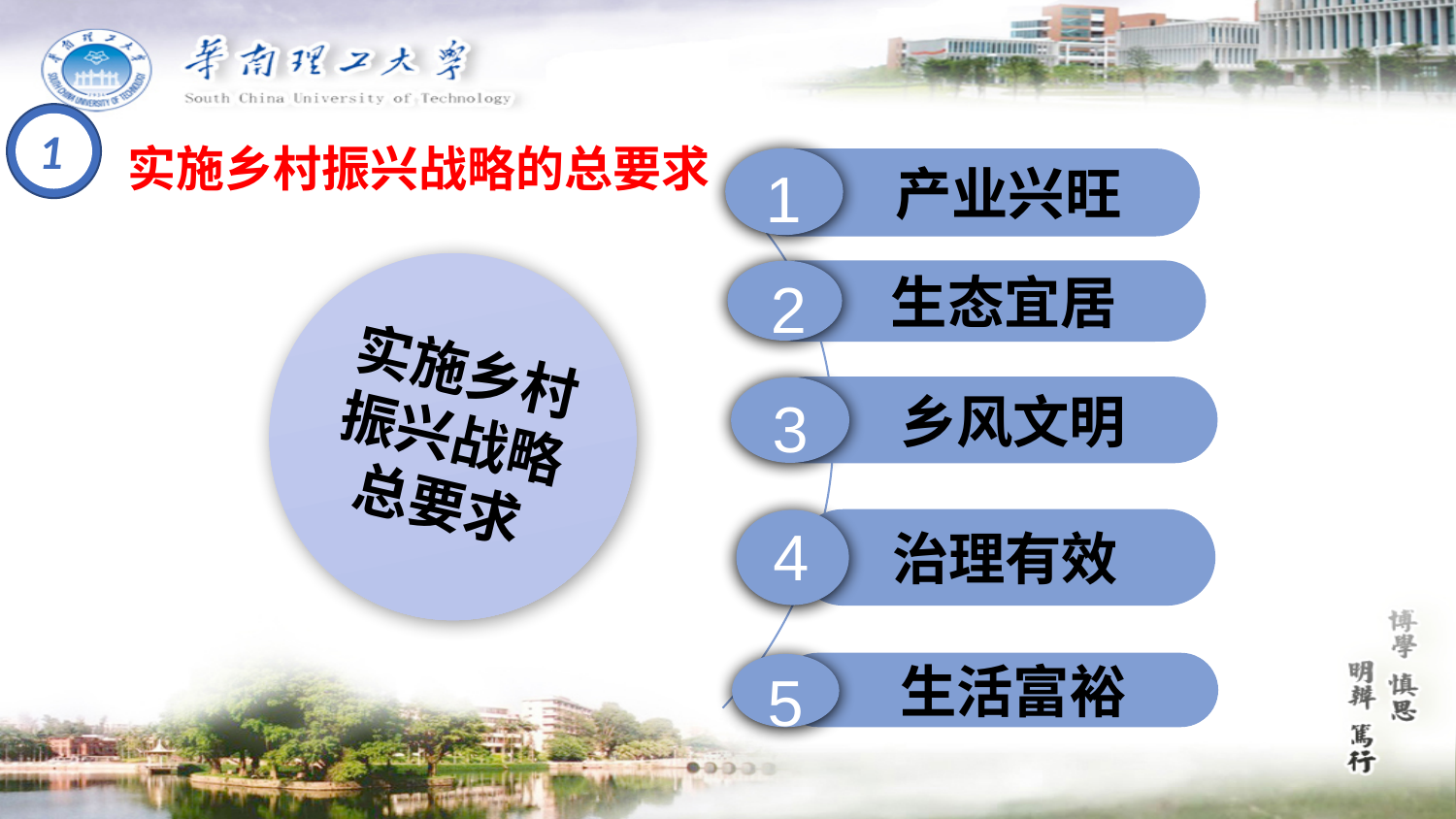

实施乡村振兴战略的总要求

1

        产业兴旺
1

实施乡村
振兴战略
总要求

    生态宜居
2

    乡风文明
3

4

治理有效

  生活富裕

5